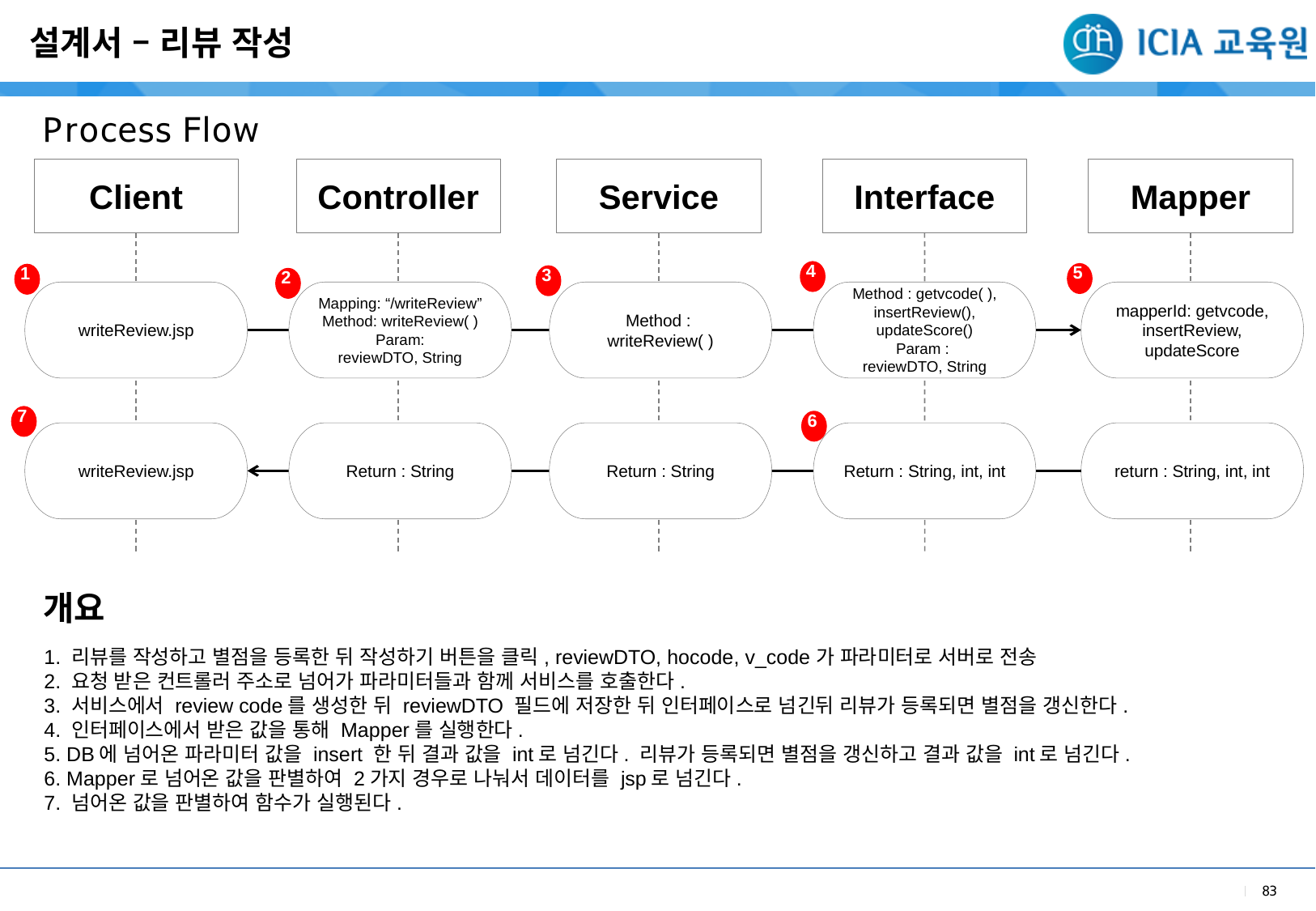

설계서 – 리뷰 작성
Process Flow
Client
Controller
Service
Interface
Mapper
4

5

1

3

2

writeReview.jsp
Mapping: “/writeReview”
Method: writeReview( )
Param:
reviewDTO, String
Method :  writeReview( )
Method : getvcode( ),
insertReview(), updateScore()
Param :
reviewDTO, String
mapperId: getvcode,
insertReview,
updateScore
7

6

writeReview.jsp
Return : String
Return : String
Return : String, int, int
return : String, int, int
개요
1. 리뷰를 작성하고 별점을 등록한 뒤 작성하기 버튼을 클릭, reviewDTO, hocode, v_code가 파라미터로 서버로 전송
2. 요청 받은 컨트롤러 주소로 넘어가 파라미터들과 함께 서비스를 호출한다.
3. 서비스에서 review code를 생성한 뒤 reviewDTO 필드에 저장한 뒤 인터페이스로 넘긴뒤 리뷰가 등록되면 별점을 갱신한다.
4. 인터페이스에서 받은 값을 통해 Mapper를 실행한다.
5. DB에 넘어온 파라미터 값을 insert 한 뒤 결과 값을 int로 넘긴다. 리뷰가 등록되면 별점을 갱신하고 결과 값을 int로 넘긴다.
6. Mapper로 넘어온 값을 판별하여 2가지 경우로 나눠서 데이터를 jsp로 넘긴다.
7. 넘어온 값을 판별하여 함수가 실행된다.